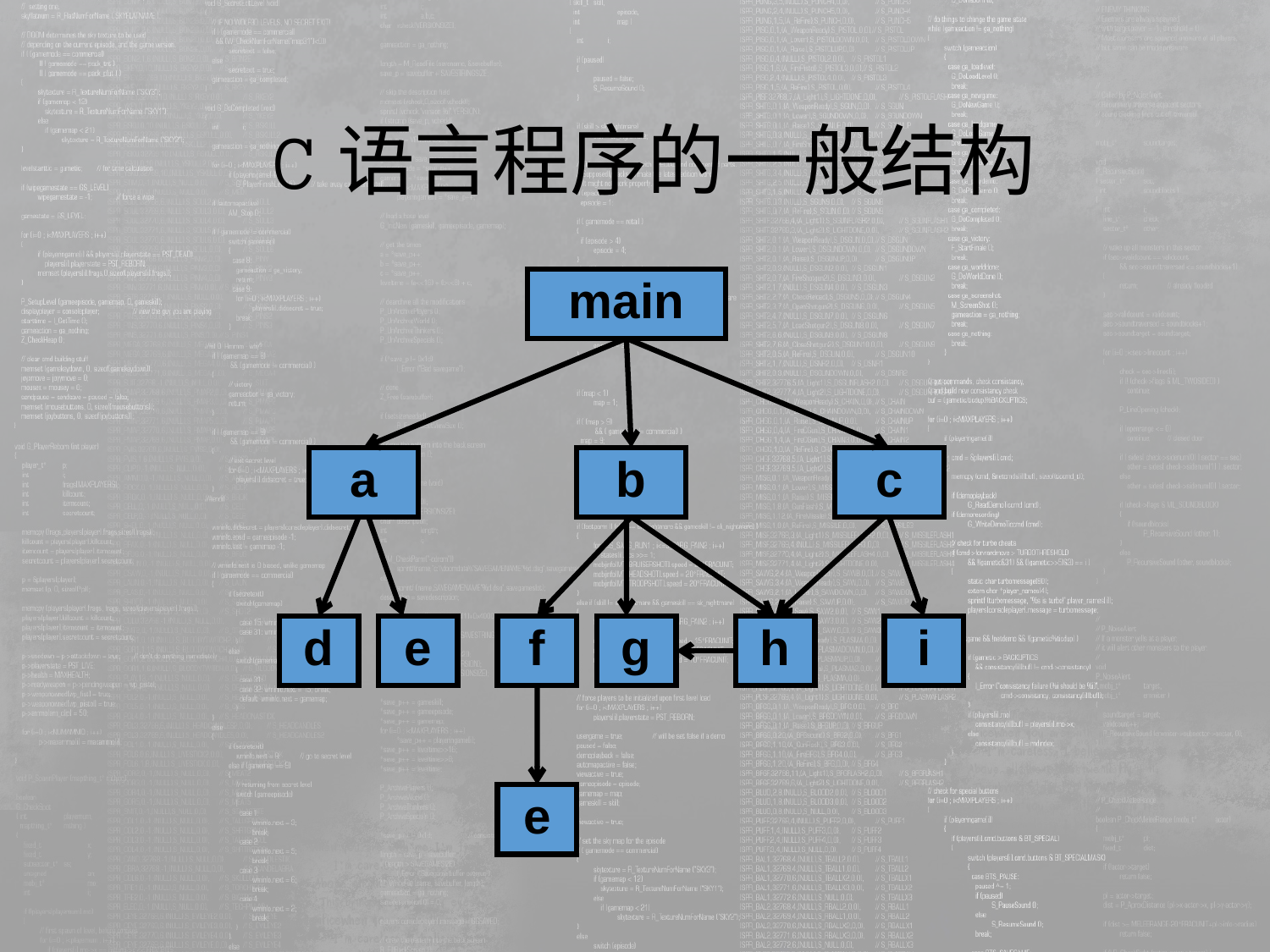

C语言程序的一般结构
main
a
b
c
d
e
f
g
h
i
e